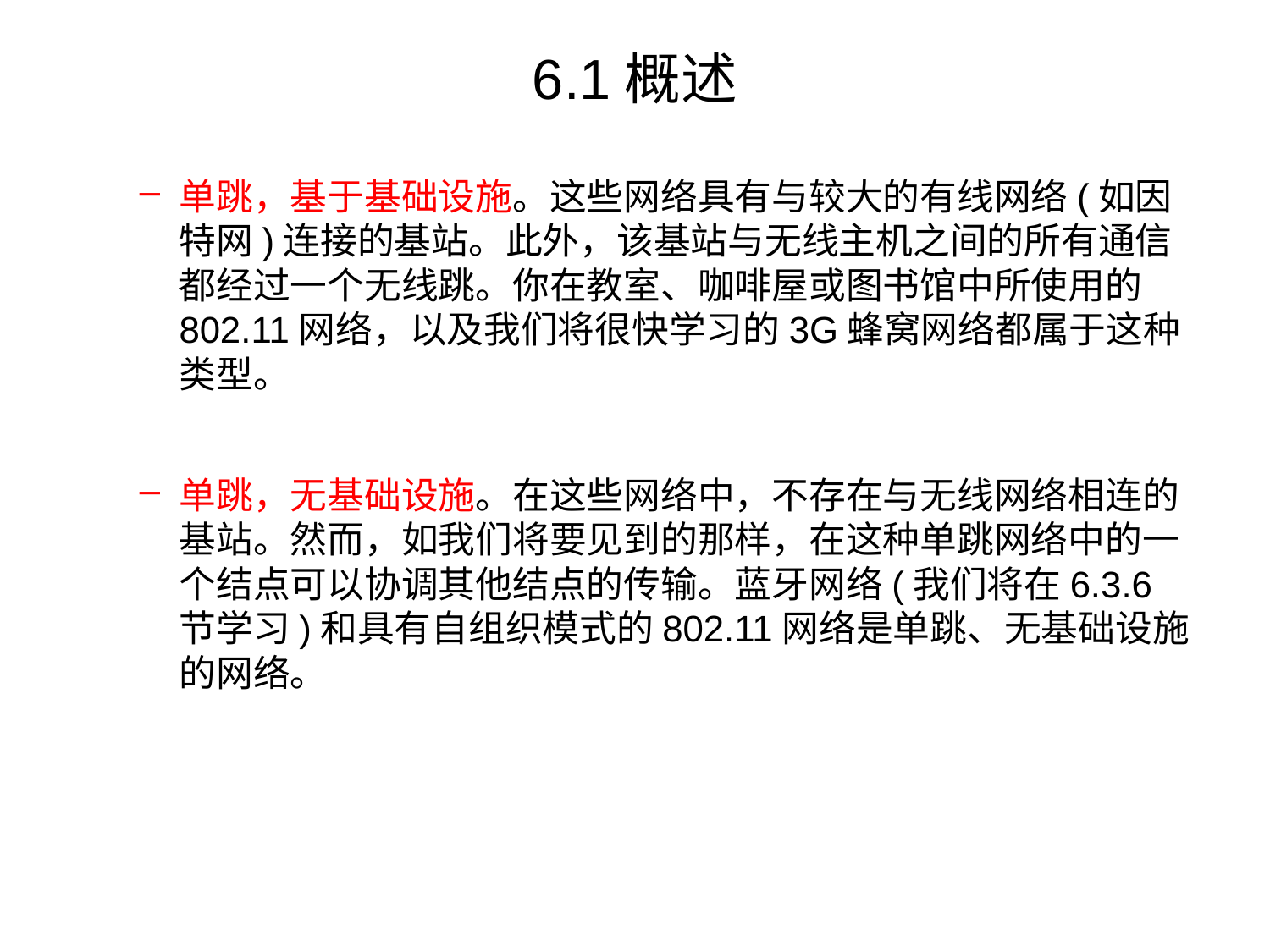

# 6.1概述
单跳，基于基础设施。这些网络具有与较大的有线网络(如因特网)连接的基站。此外，该基站与无线主机之间的所有通信都经过一个无线跳。你在教室、咖啡屋或图书馆中所使用的802.11网络，以及我们将很快学习的3G蜂窝网络都属于这种类型。

单跳，无基础设施。在这些网络中，不存在与无线网络相连的基站。然而，如我们将要见到的那样，在这种单跳网络中的一个结点可以协调其他结点的传输。蓝牙网络(我们将在6.3.6节学习)和具有自组织模式的802.11网络是单跳、无基础设施的网络。